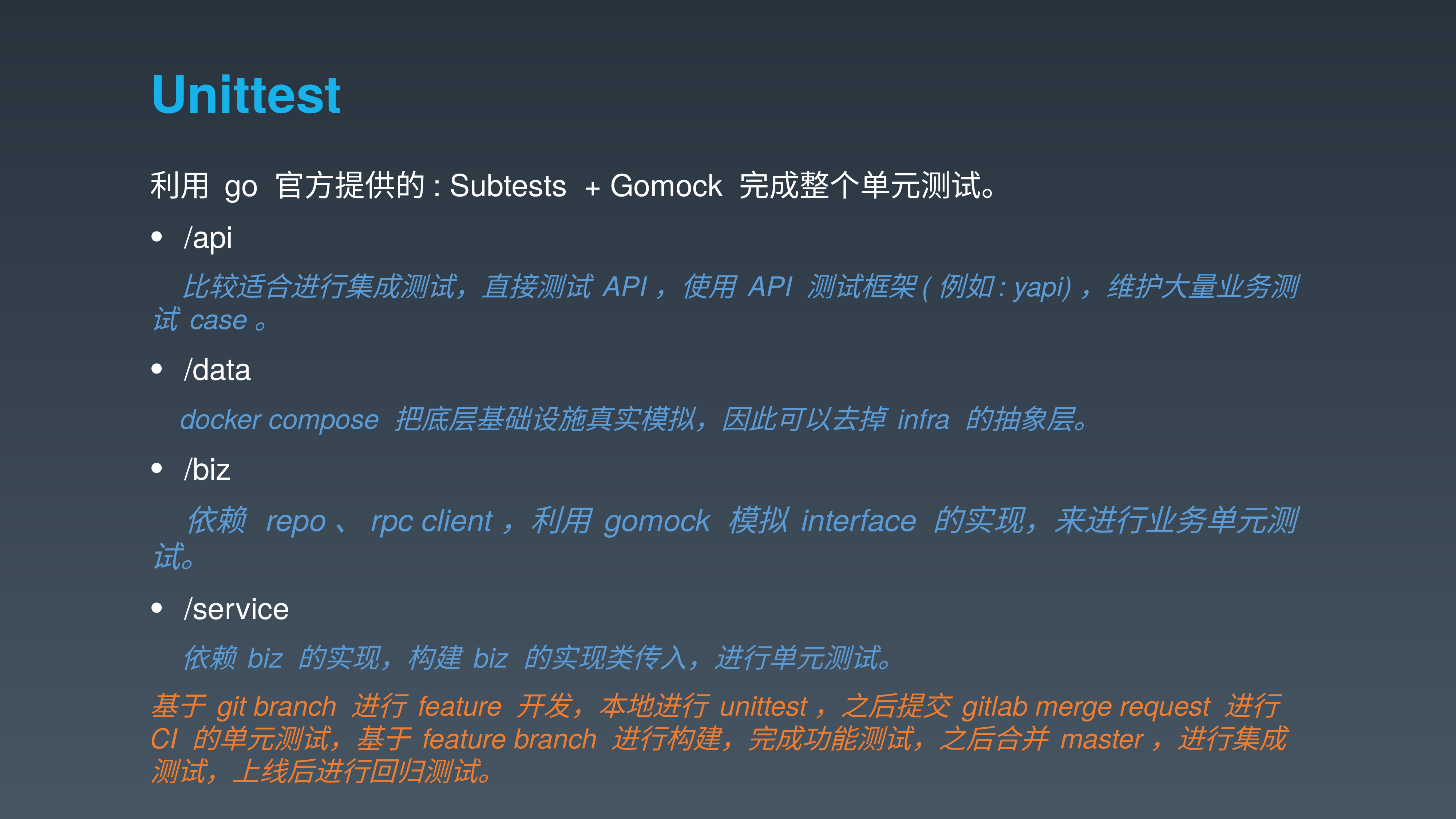

# Unittest
利用 go 官方提供的: Subtests  + Gomock 完成整个单元测试。
/api
    比较适合进行集成测试，直接测试 API，使用 API 测试框架(例如: yapi)，维护大量业务测试 case。
/data
    docker compose 把底层基础设施真实模拟，因此可以去掉 infra 的抽象层。
/biz
    依赖  repo、rpc client，利用 gomock 模拟 interface 的实现，来进行业务单元测试。
/service
    依赖 biz 的实现，构建 biz 的实现类传入，进行单元测试。
基于 git branch 进行 feature 开发，本地进行 unittest，之后提交 gitlab merge request 进行 CI 的单元测试，基于 feature branch 进行构建，完成功能测试，之后合并 master，进行集成测试，上线后进行回归测试。